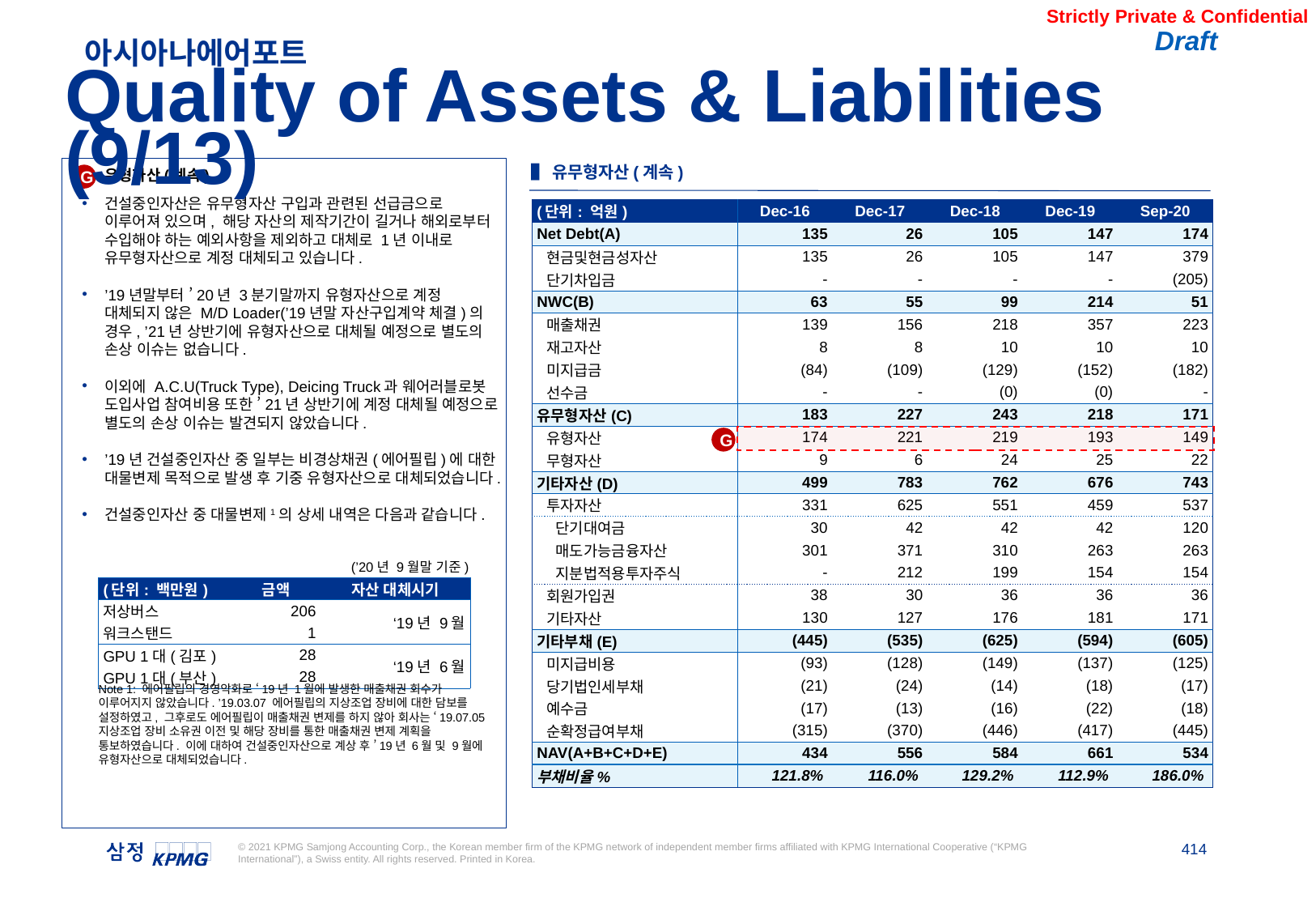

아시아나에어포트
Quality of Assets & Liabilities (9/13)
▌유무형자산(계속)

유형자산(계속)
건설중인자산은 유무형자산 구입과 관련된 선급금으로 이루어져 있으며, 해당 자산의 제작기간이 길거나 해외로부터 수입해야 하는 예외사항을 제외하고 대체로 1년 이내로 유무형자산으로 계정 대체되고 있습니다.
’19년말부터 ’20년 3분기말까지 유형자산으로 계정 대체되지 않은 M/D Loader(’19년말 자산구입계약 체결)의 경우, ’21년 상반기에 유형자산으로 대체될 예정으로 별도의 손상 이슈는 없습니다.
이외에 A.C.U(Truck Type), Deicing Truck과 웨어러블로봇 도입사업 참여비용 또한 ’21년 상반기에 계정 대체될 예정으로 별도의 손상 이슈는 발견되지 않았습니다.
’19년 건설중인자산 중 일부는 비경상채권(에어필립)에 대한 대물변제 목적으로 발생 후 기중 유형자산으로 대체되었습니다.
건설중인자산 중 대물변제1의 상세 내역은 다음과 같습니다.

G
| (단위: 억원) | Dec-16 | Dec-17 | Dec-18 | Dec-19 | Sep-20 |
| --- | --- | --- | --- | --- | --- |
| Net Debt(A) | 135 | 26 | 105 | 147 | 174 |
| 현금및현금성자산 | 135 | 26 | 105 | 147 | 379 |
| 단기차입금 | - | - | - | - | (205) |
| NWC(B) | 63 | 55 | 99 | 214 | 51 |
| 매출채권 | 139 | 156 | 218 | 357 | 223 |
| 재고자산 | 8 | 8 | 10 | 10 | 10 |
| 미지급금 | (84) | (109) | (129) | (152) | (182) |
| 선수금 | - | - | (0) | (0) | - |
| 유무형자산(C) | 183 | 227 | 243 | 218 | 171 |
| 유형자산 | 174 | 221 | 219 | 193 | 149 |
| 무형자산 | 9 | 6 | 24 | 25 | 22 |
| 기타자산(D) | 499 | 783 | 762 | 676 | 743 |
| 투자자산 | 331 | 625 | 551 | 459 | 537 |
| 단기대여금 | 30 | 42 | 42 | 42 | 120 |
| 매도가능금융자산 | 301 | 371 | 310 | 263 | 263 |
| 지분법적용투자주식 | - | 212 | 199 | 154 | 154 |
| 회원가입권 | 38 | 30 | 36 | 36 | 36 |
| 기타자산 | 130 | 127 | 176 | 181 | 171 |
| 기타부채(E) | (445) | (535) | (625) | (594) | (605) |
| 미지급비용 | (93) | (128) | (149) | (137) | (125) |
| 당기법인세부채 | (21) | (24) | (14) | (18) | (17) |
| 예수금 | (17) | (13) | (16) | (22) | (18) |
| 순확정급여부채 | (315) | (370) | (446) | (417) | (445) |
| NAV(A+B+C+D+E) | 434 | 556 | 584 | 661 | 534 |
| 부채비율% | 121.8% | 116.0% | 129.2% | 112.9% | 186.0% |

G
(’20년 9월말 기준)
| (단위: 백만원) | 금액 | 자산 대체시기 |
| --- | --- | --- |
| 저상버스 | 206 | ‘19년 9월 |
| 워크스탠드 | 1 |  |
| GPU 1대(김포) | 28 | ‘19년 6월 |
| GPU 1대(부산) | 28 |  |
Note 1: 에어필립의 경영악화로 ‘19년 1월에 발생한 매출채권 회수가 이루어지지 않았습니다. ’19.03.07 에어필립의 지상조업 장비에 대한 담보를 설정하였고, 그후로도 에어필립이 매출채권 변제를 하지 않아 회사는 ‘19.07.05 지상조업 장비 소유권 이전 및 해당 장비를 통한 매출채권 변제 계획을 통보하였습니다. 이에 대하여 건설중인자산으로 계상 후 ’19년 6월 및 9월에 유형자산으로 대체되었습니다.